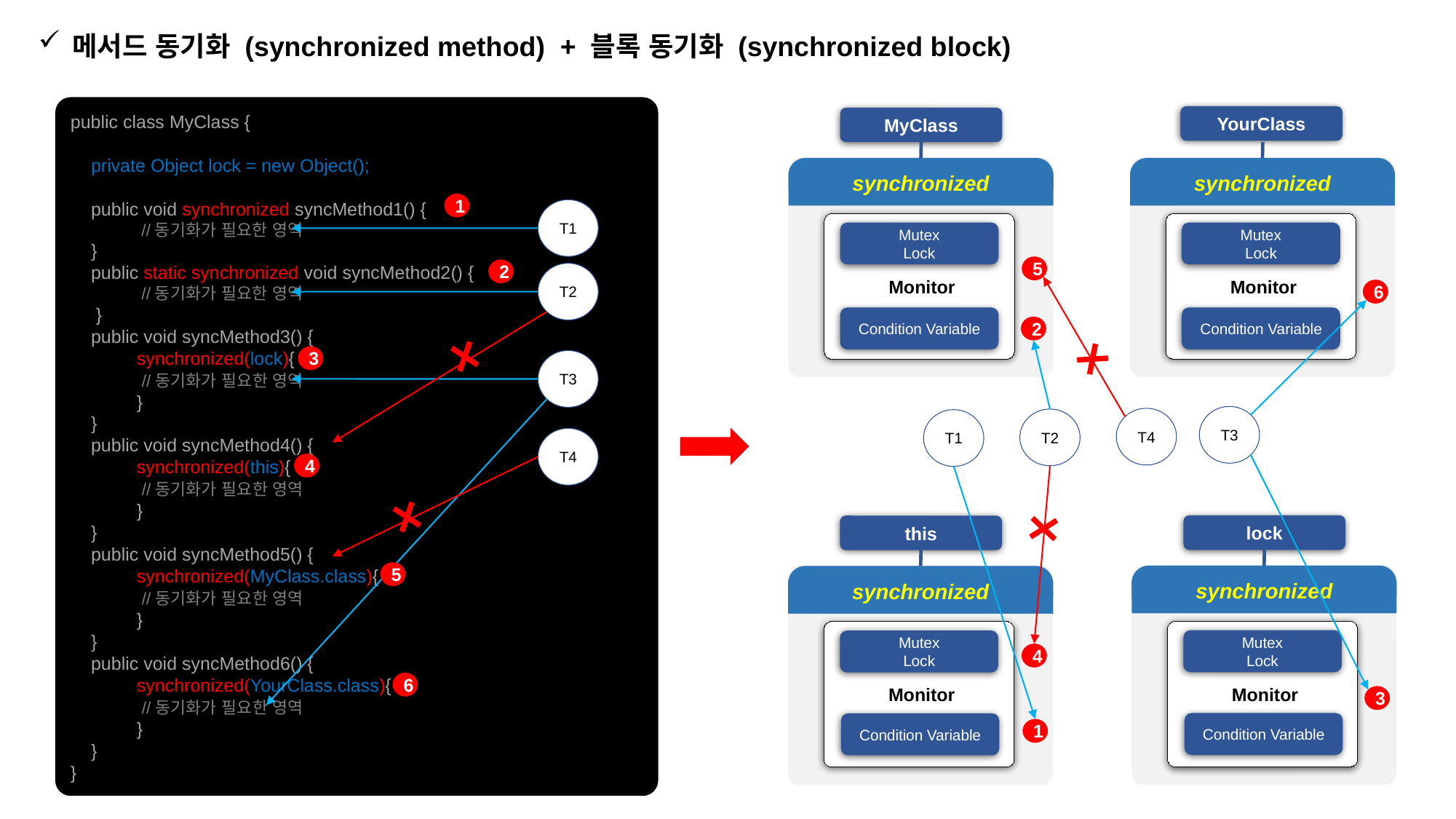

메서드 동기화 (synchronized method)  + 블록 동기화 (synchronized block)
public class MyClass {

    private Object lock = new Object();

    public void synchronized syncMethod1() {
               //동기화가 필요한 영역
    }
    public static synchronized void syncMethod2() {
               //동기화가 필요한 영역
     }
    public void syncMethod3() {
             synchronized(lock){
              //동기화가 필요한 영역
             }
    }
    public void syncMethod4() {
             synchronized(this){
              //동기화가 필요한 영역
             }
    }
    public void syncMethod5() {
             synchronized(MyClass.class){
              //동기화가 필요한 영역
             }
    }
    public void syncMethod6() {
             synchronized(YourClass.class){
              //동기화가 필요한 영역
             }
    }
}
1
2
YourClass
MyClass

synchronized

synchronized

T1
 Monitor
 Monitor
Mutex
Lock
Mutex
Lock
5
T2
6
Condition Variable
Condition Variable
2

3
T3
T3
T4
T2
T1

T4
4

lock
this
5

synchronized

synchronized

 Monitor
 Monitor
Mutex
Lock
Mutex
Lock
4
6
3
Condition Variable
Condition Variable
1